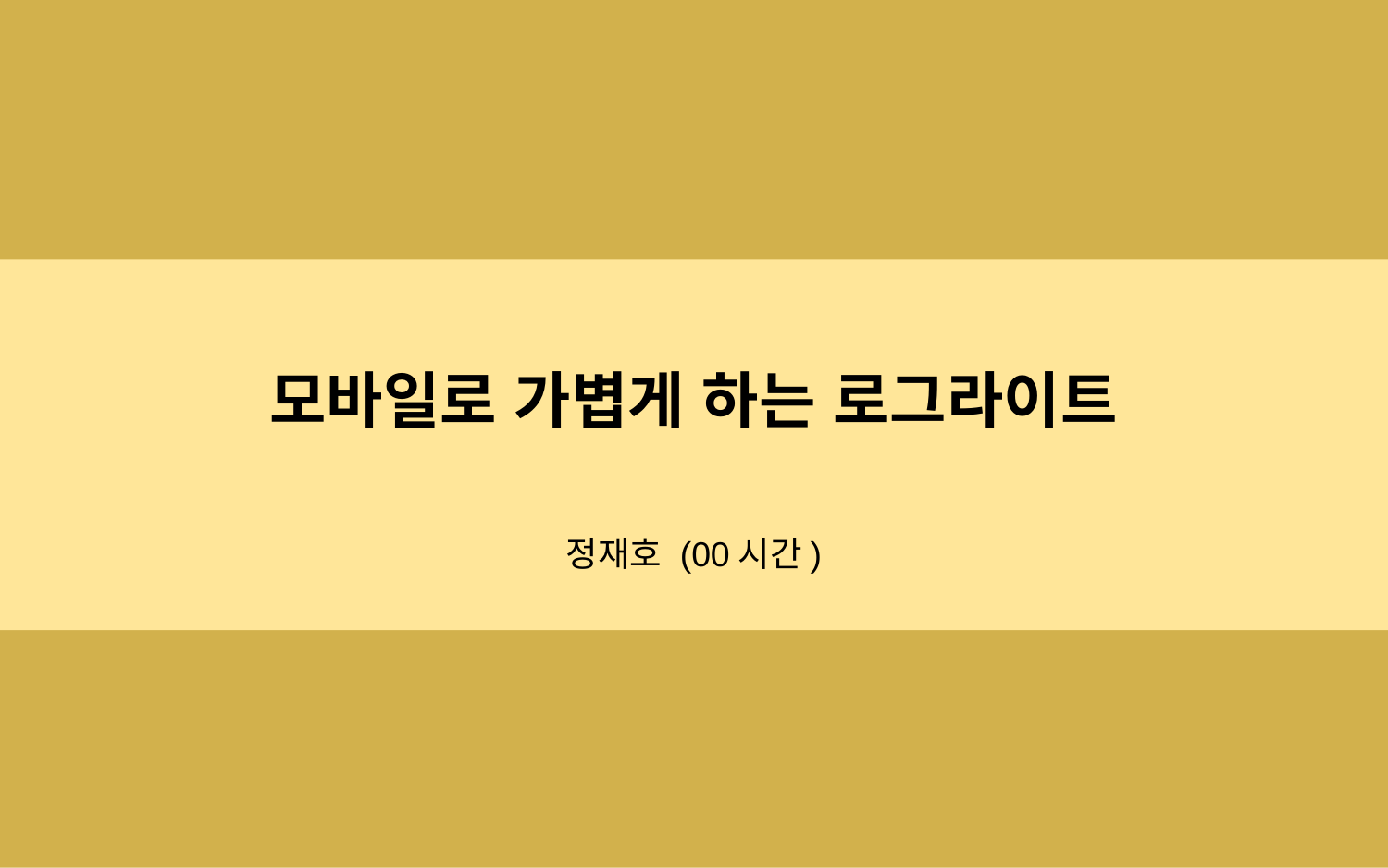

# 모바일로 가볍게 하는 로그라이트
정재호 (00시간)